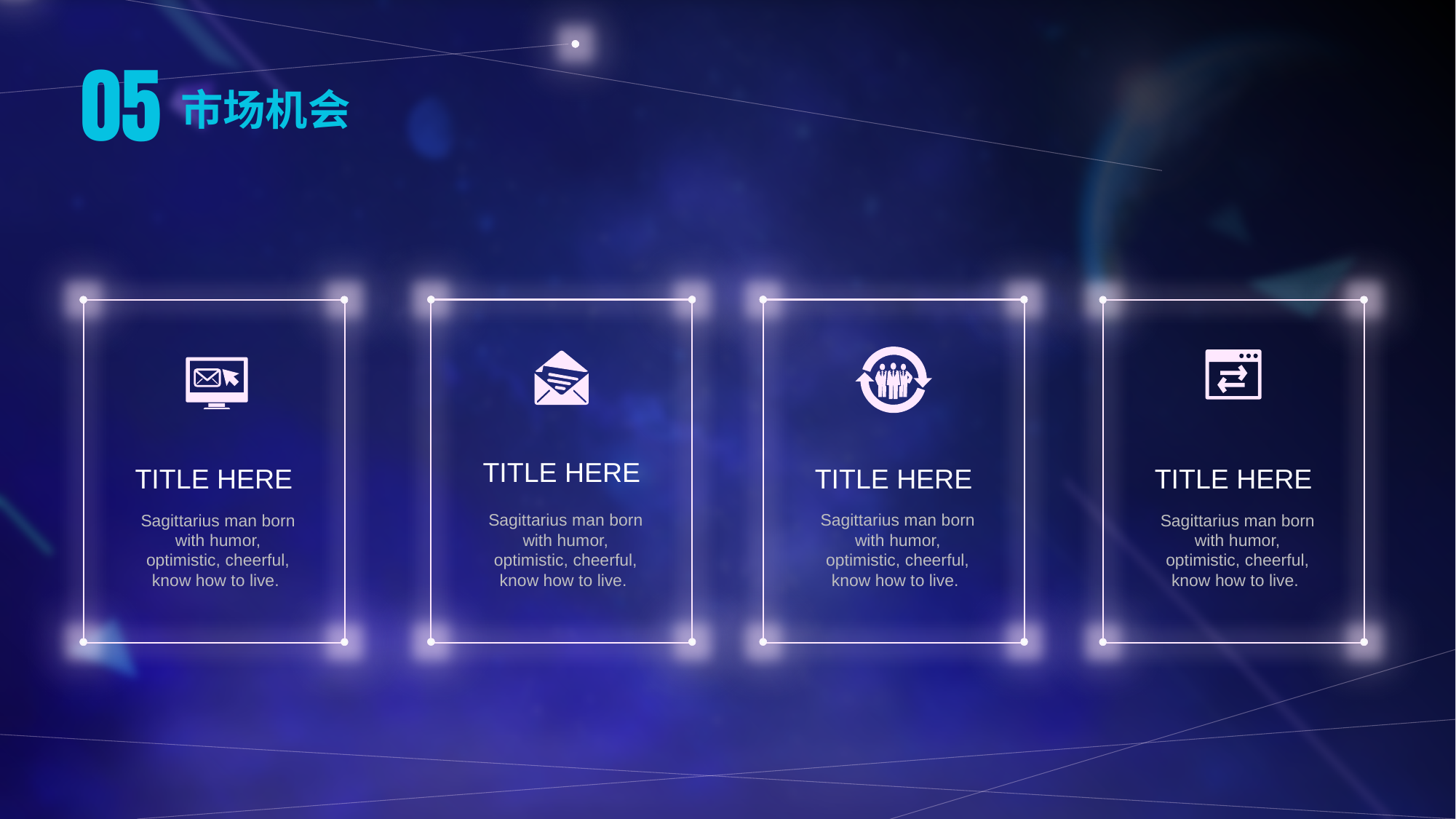

05
市场机会

TITLE HERE
TITLE HERE
TITLE HERE
TITLE HERE
Sagittarius man born with humor, optimistic, cheerful, know how to live.
Sagittarius man born with humor, optimistic, cheerful, know how to live.
Sagittarius man born with humor, optimistic, cheerful, know how to live.
Sagittarius man born with humor, optimistic, cheerful, know how to live.